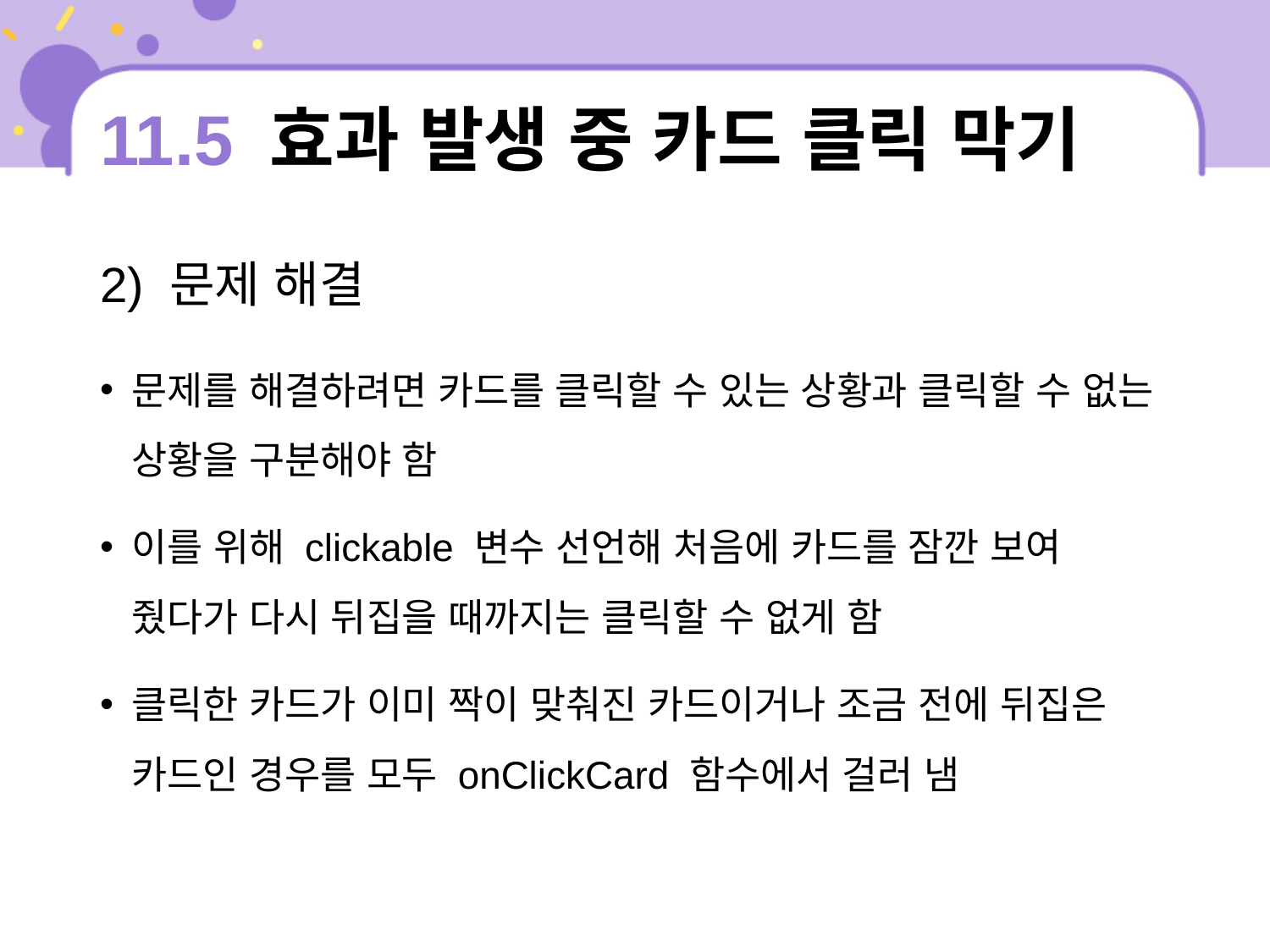

# 11.5 효과 발생 중 카드 클릭 막기
2) 문제 해결
문제를 해결하려면 카드를 클릭할 수 있는 상황과 클릭할 수 없는 상황을 구분해야 함
이를 위해 clickable 변수 선언해 처음에 카드를 잠깐 보여 줬다가 다시 뒤집을 때까지는 클릭할 수 없게 함
클릭한 카드가 이미 짝이 맞춰진 카드이거나 조금 전에 뒤집은 카드인 경우를 모두 onClickCard 함수에서 걸러 냄